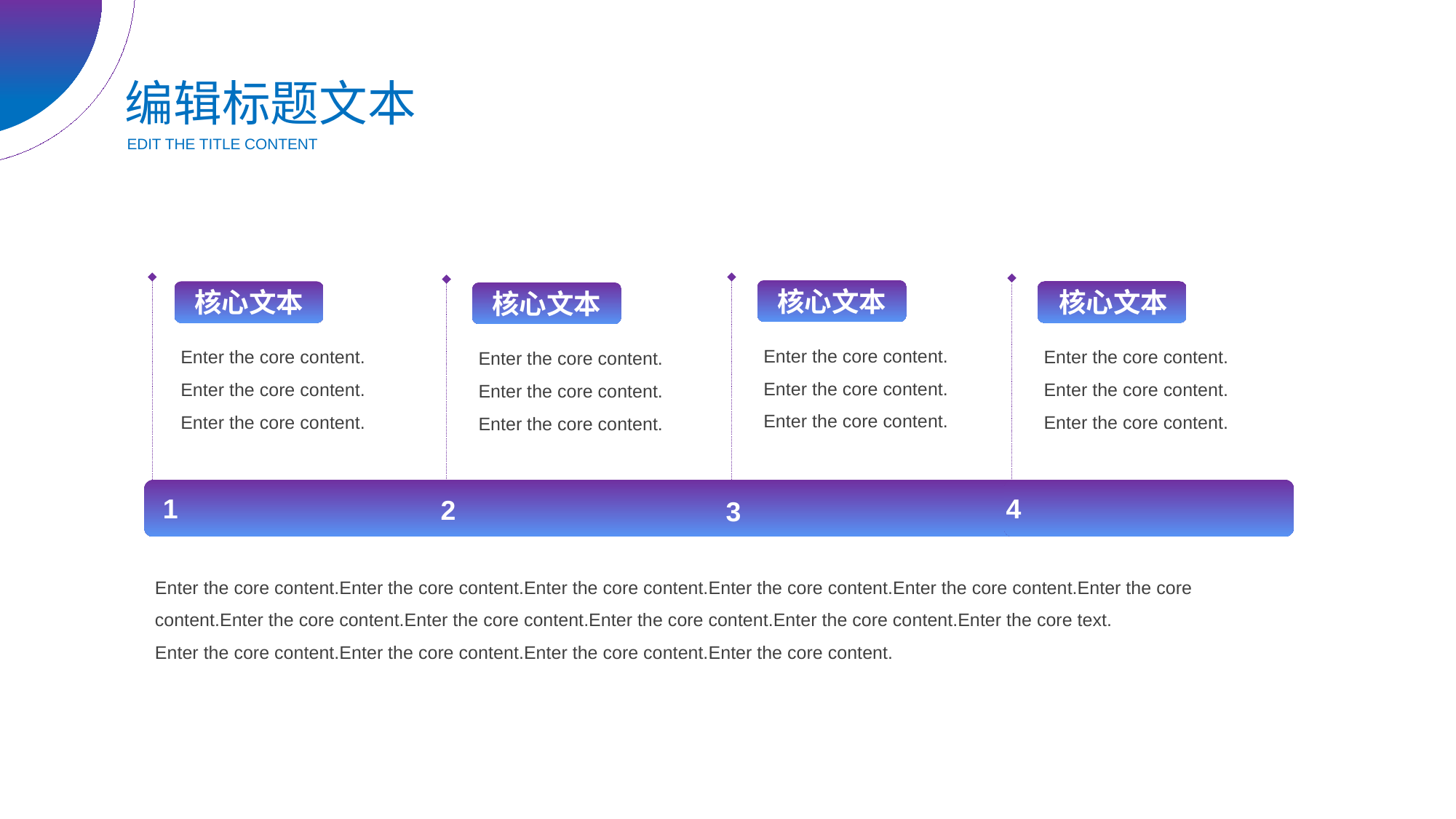

编辑标题文本
EDIT THE TITLE CONTENT
核心文本
核心文本
核心文本

核心文本

Enter the core content.
Enter the core content.
Enter the core content.
Enter the core content.
Enter the core content.
Enter the core content.
Enter the core content.
Enter the core content.
Enter the core content.
Enter the core content.
Enter the core content.
Enter the core content.

1
4
2
3
Enter the core content.Enter the core content.Enter the core content.Enter the core content.Enter the core content.Enter the core content.Enter the core content.Enter the core content.Enter the core content.Enter the core content.Enter the core text.
Enter the core content.Enter the core content.Enter the core content.Enter the core content.